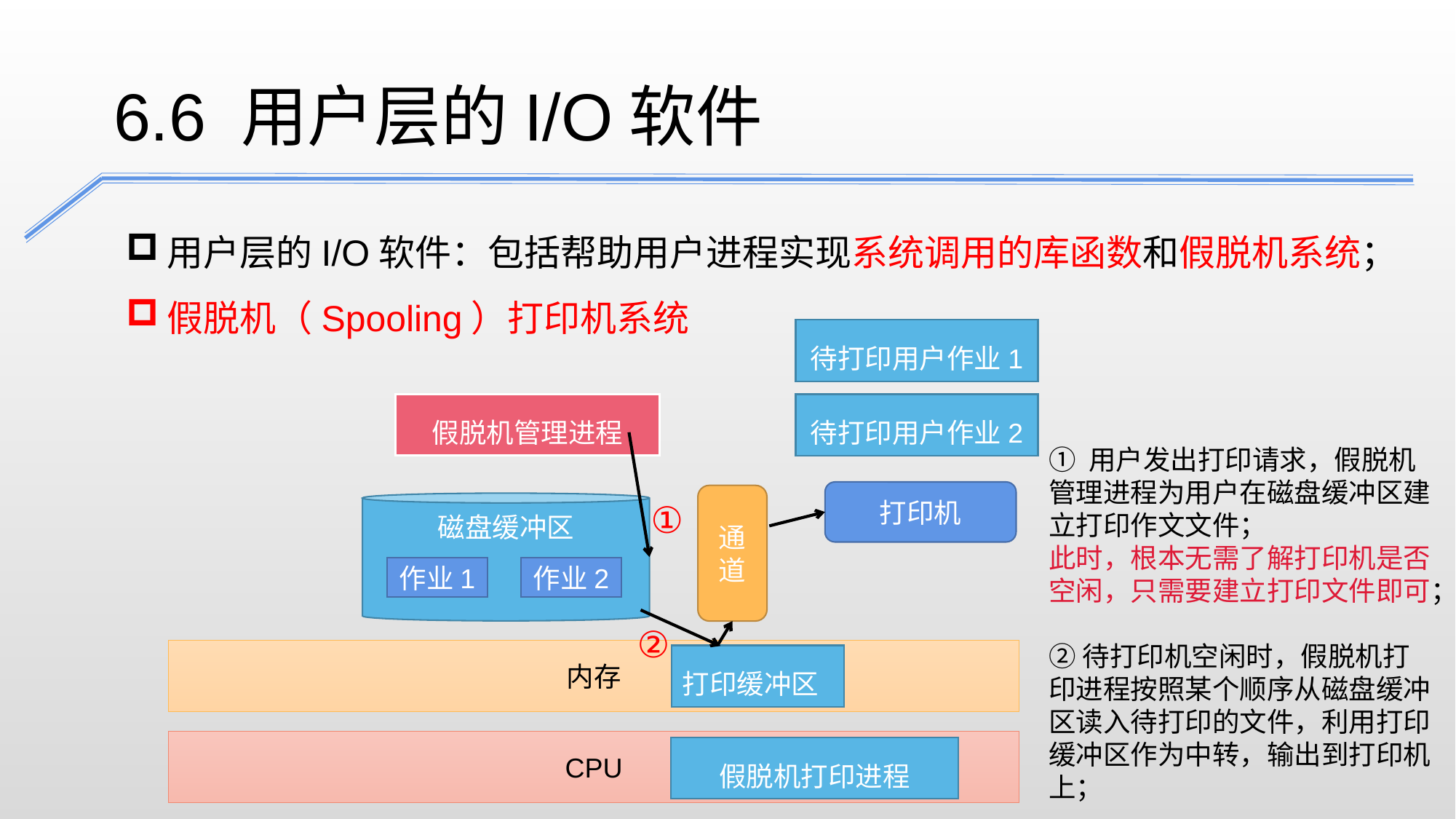

6.6 用户层的I/O软件
用户层的I/O软件：包括帮助用户进程实现系统调用的库函数和假脱机系统；
假脱机（Spooling）打印机系统

待打印用户作业1
假脱机管理进程
待打印用户作业2
① 用户发出打印请求，假脱机管理进程为用户在磁盘缓冲区建立打印作文文件；
此时，根本无需了解打印机是否空闲，只需要建立打印文件即可；

②待打印机空闲时，假脱机打印进程按照某个顺序从磁盘缓冲区读入待打印的文件，利用打印缓冲区作为中转，输出到打印机上；
①
打印机
通道
磁盘缓冲区

作业1
作业2
②
内存
打印缓冲区
CPU
假脱机打印进程